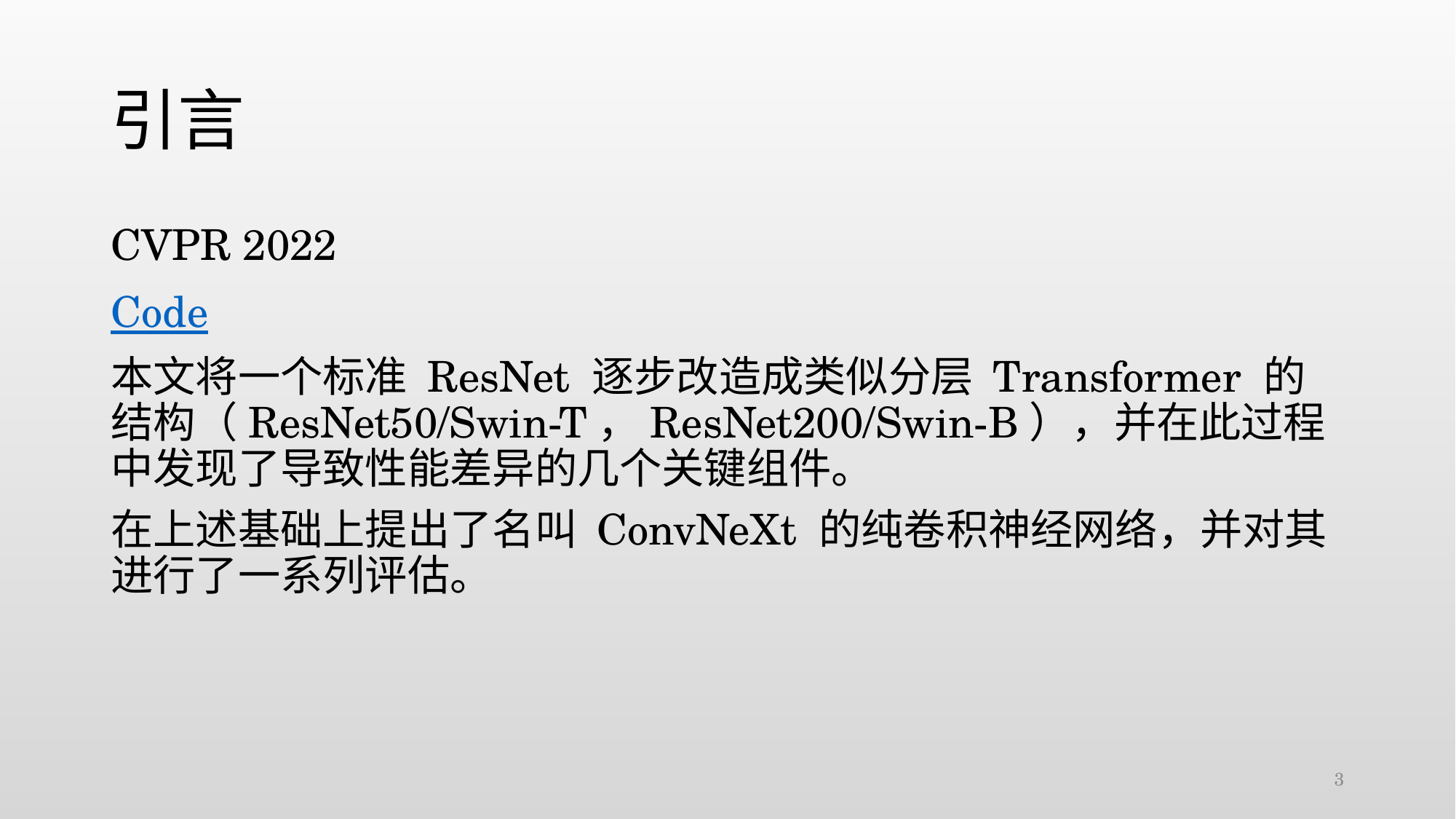

# 引言
CVPR 2022
Code
本文将一个标准 ResNet 逐步改造成类似分层 Transformer 的结构（ResNet50/Swin-T，ResNet200/Swin-B），并在此过程中发现了导致性能差异的几个关键组件。
在上述基础上提出了名叫 ConvNeXt 的纯卷积神经网络，并对其进行了一系列评估。
3